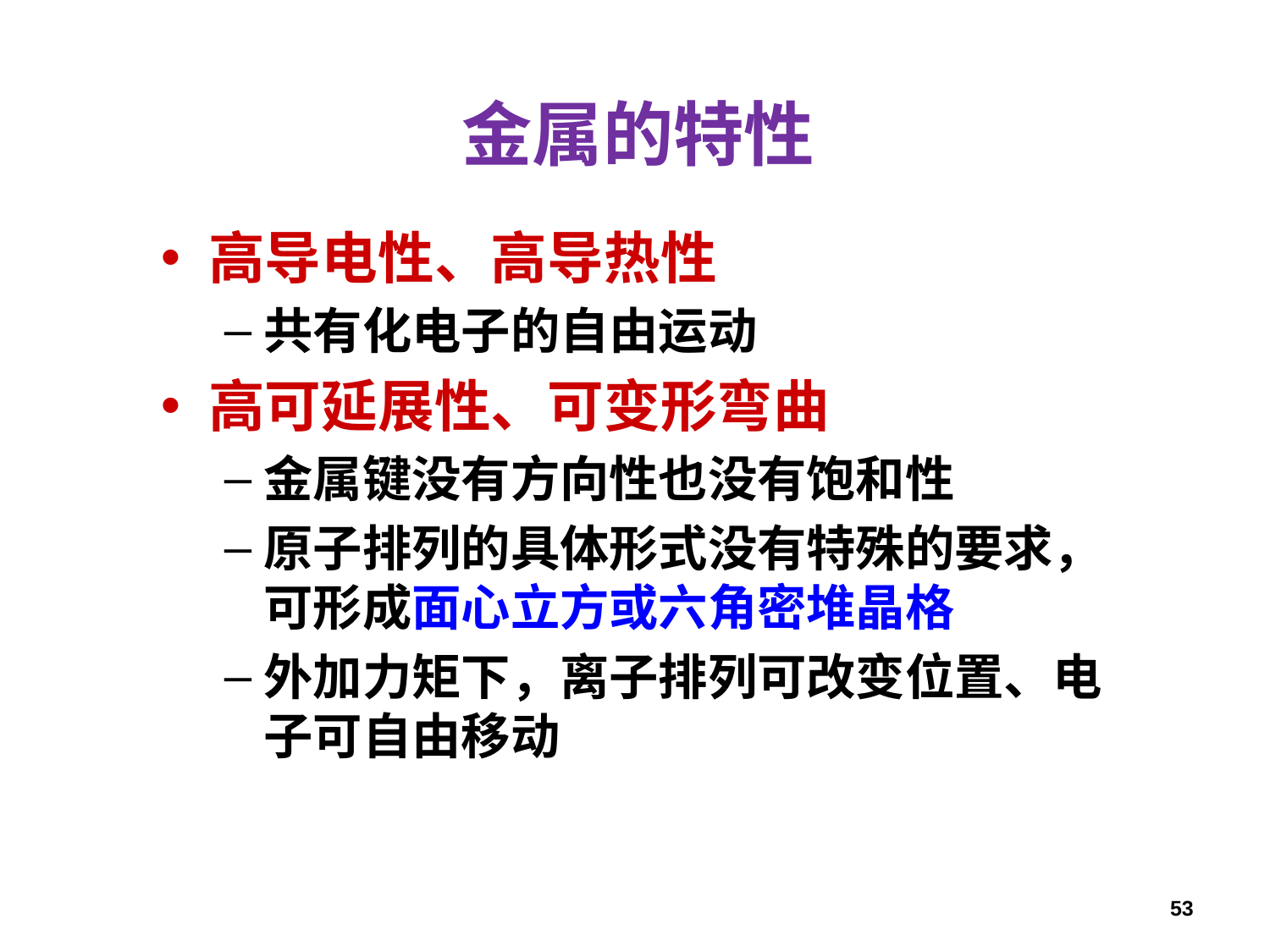

金属的特性
高导电性、高导热性
共有化电子的自由运动
高可延展性、可变形弯曲
金属键没有方向性也没有饱和性
原子排列的具体形式没有特殊的要求，可形成面心立方或六角密堆晶格
外加力矩下，离子排列可改变位置、电子可自由移动
53